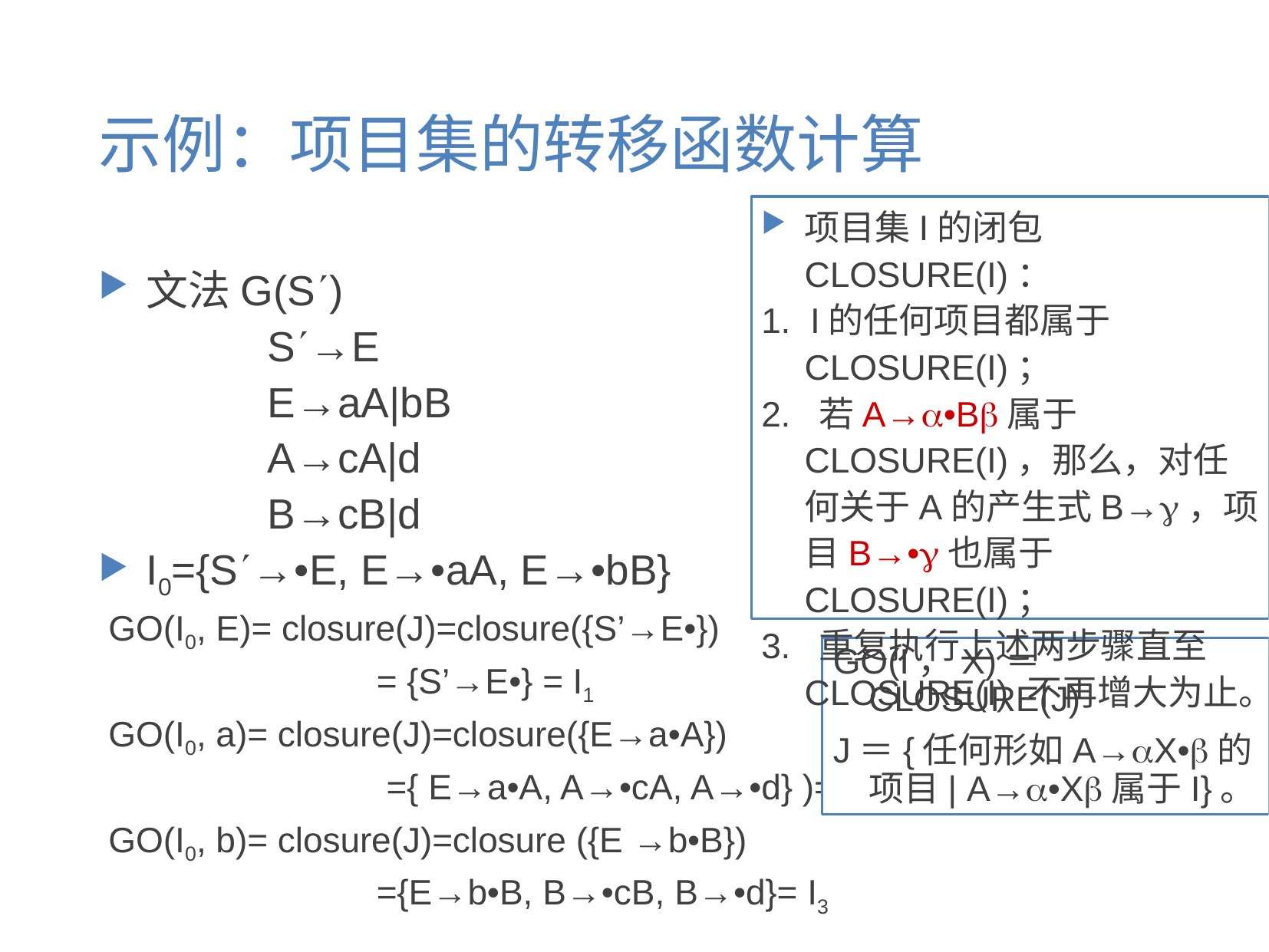

# 示例：项目集的转移函数计算
项目集I的闭包CLOSURE(I)：
1.  I的任何项目都属于CLOSURE(I)；
2.  若A→α•Bβ属于CLOSURE(I)，那么，对任何关于A的产生式B→γ，项目B→•γ也属于CLOSURE(I)；
3.  重复执行上述两步骤直至CLOSURE(I) 不再增大为止。
文法G(S′)
         S′→E
         E→aA|bB
         A→cA|d
         B→cB|d
I0={S′→•E, E→•aA, E→•bB}
 GO(I0, E)= closure(J)=closure({S’→E•})
			= {S’→E•} = I1
 GO(I0, a)= closure(J)=closure({E→a•A})
			 ={ E→a•A, A→•cA, A→•d} )=I2
 GO(I0, b)= closure(J)=closure ({E →b•B})
			={E→b•B, B→•cB, B→•d}= I3
GO(I，X)＝CLOSURE(J)
J＝{任何形如A→αX•β的项目| A→α•Xβ属于I}。